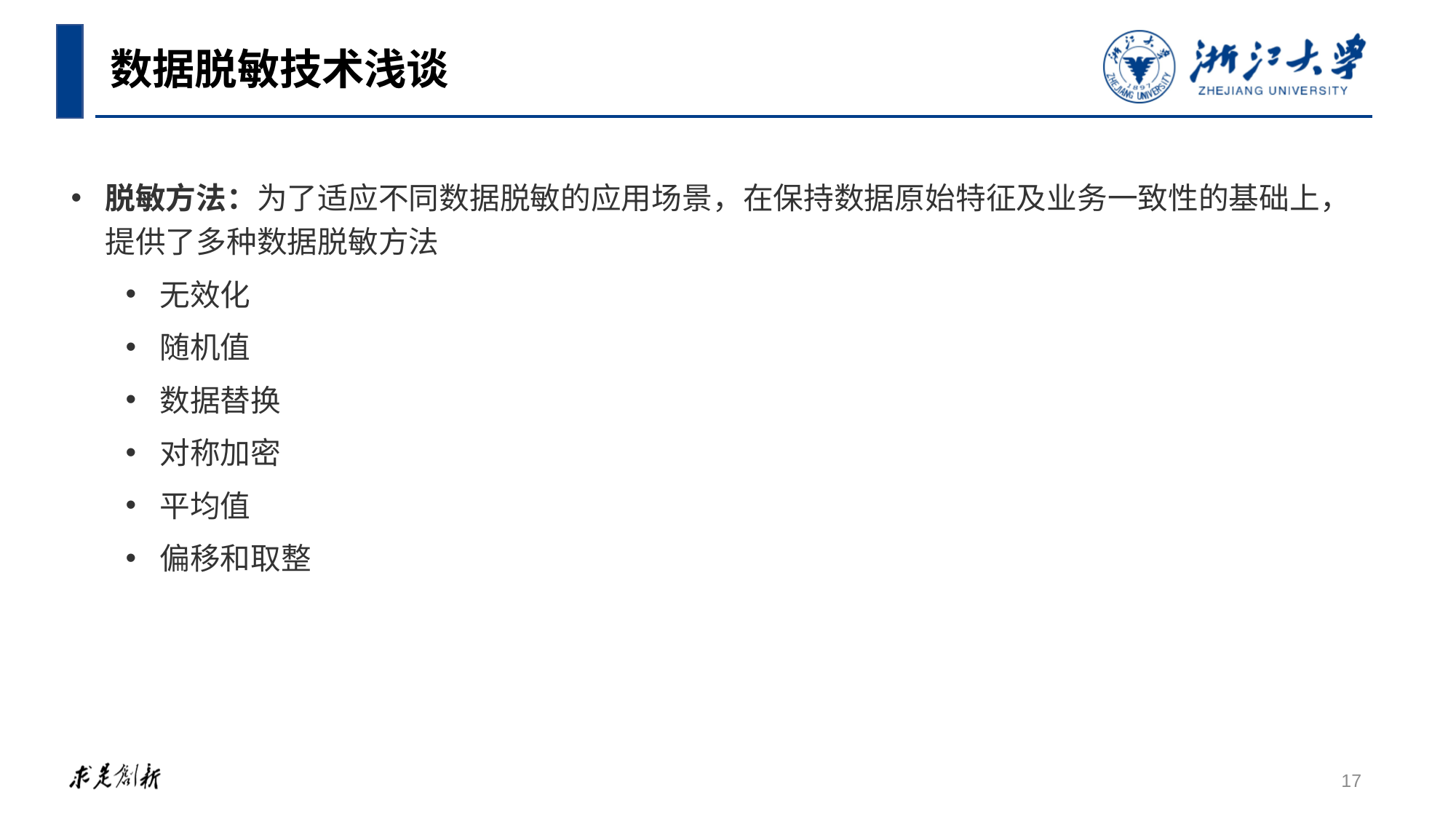

数据脱敏技术浅谈
脱敏方法：为了适应不同数据脱敏的应用场景，在保持数据原始特征及业务一致性的基础上，提供了多种数据脱敏方法
无效化
随机值
数据替换
对称加密
平均值
偏移和取整
17